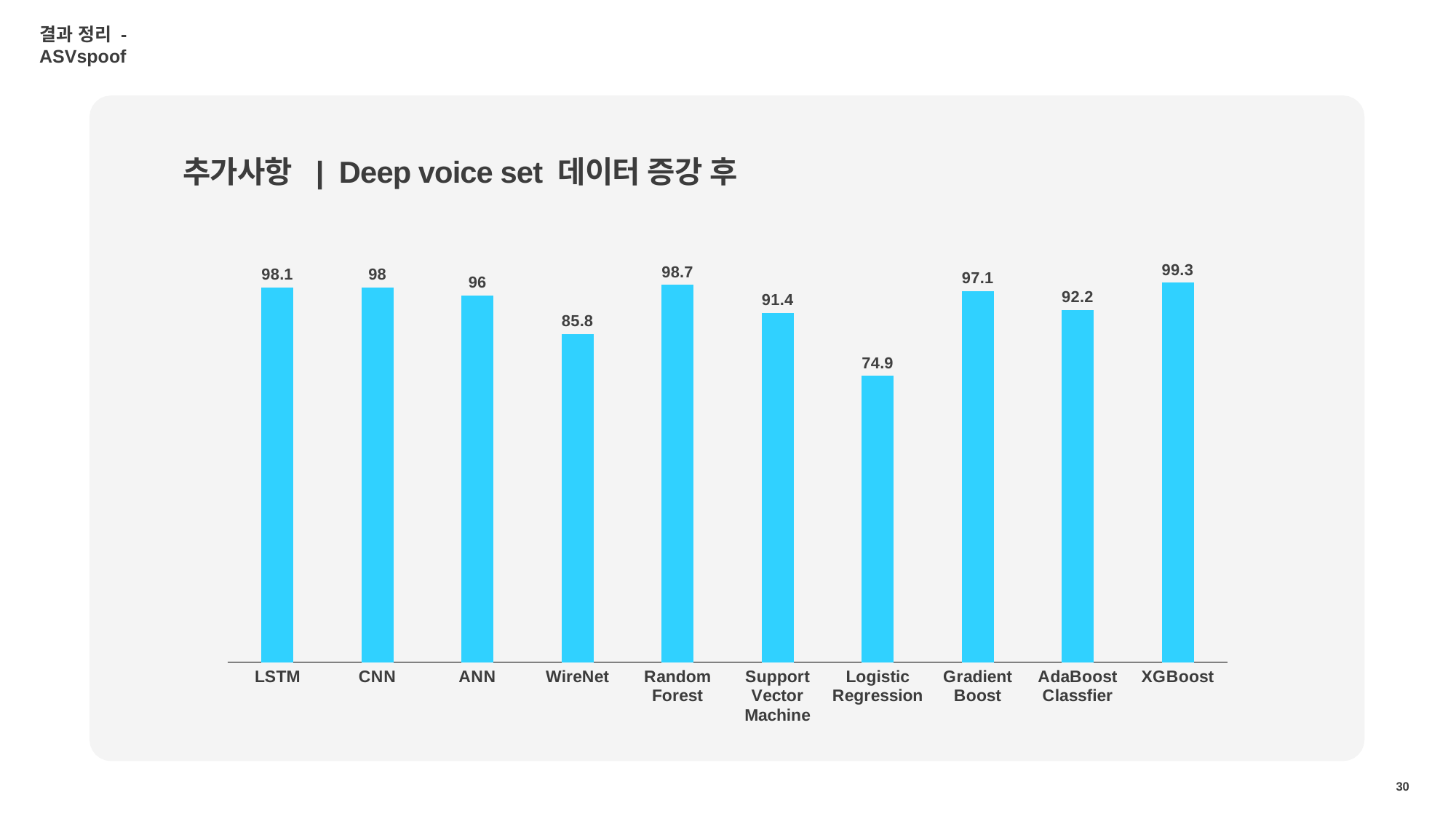

결과 정리 - ASVspoof

추가사항  |  Deep voice set 데이터 증강 후

### Chart

| Category | 계열 1 |
|---|---|
| LSTM | 98.1 |
| CNN | 98.0 |
| ANN | 96.0 |
| WireNet | 85.8 |
| Random Forest | 98.7 |
| Support Vector Machine | 91.4 |
| Logistic Regression | 74.9 |
| Gradient Boost | 97.1 |
| AdaBoost Classfier | 92.2 |
| XGBoost | 99.3 |